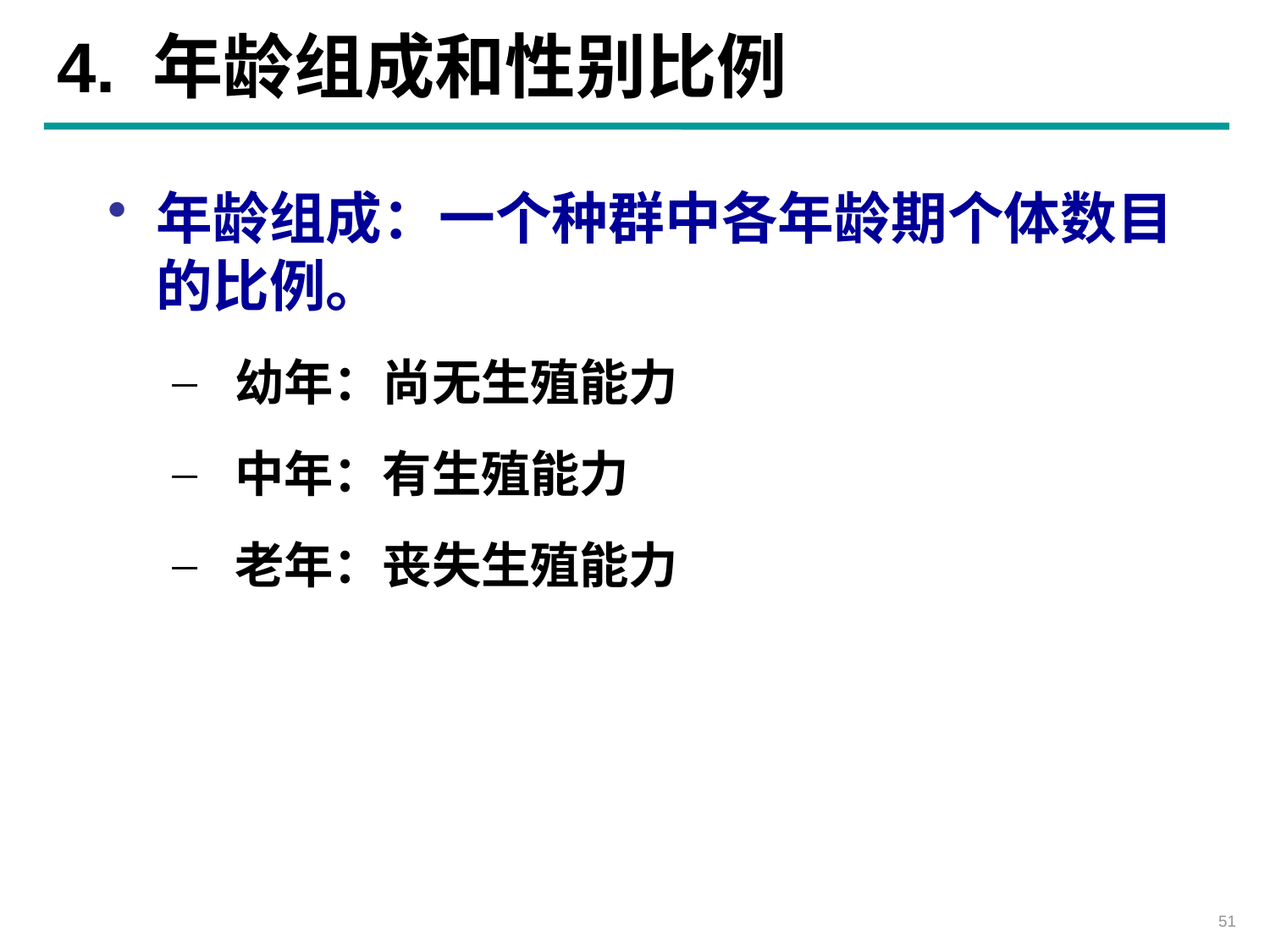

4. 年龄组成和性别比例
年龄组成：一个种群中各年龄期个体数目的比例。
幼年：尚无生殖能力
中年：有生殖能力
老年：丧失生殖能力
51